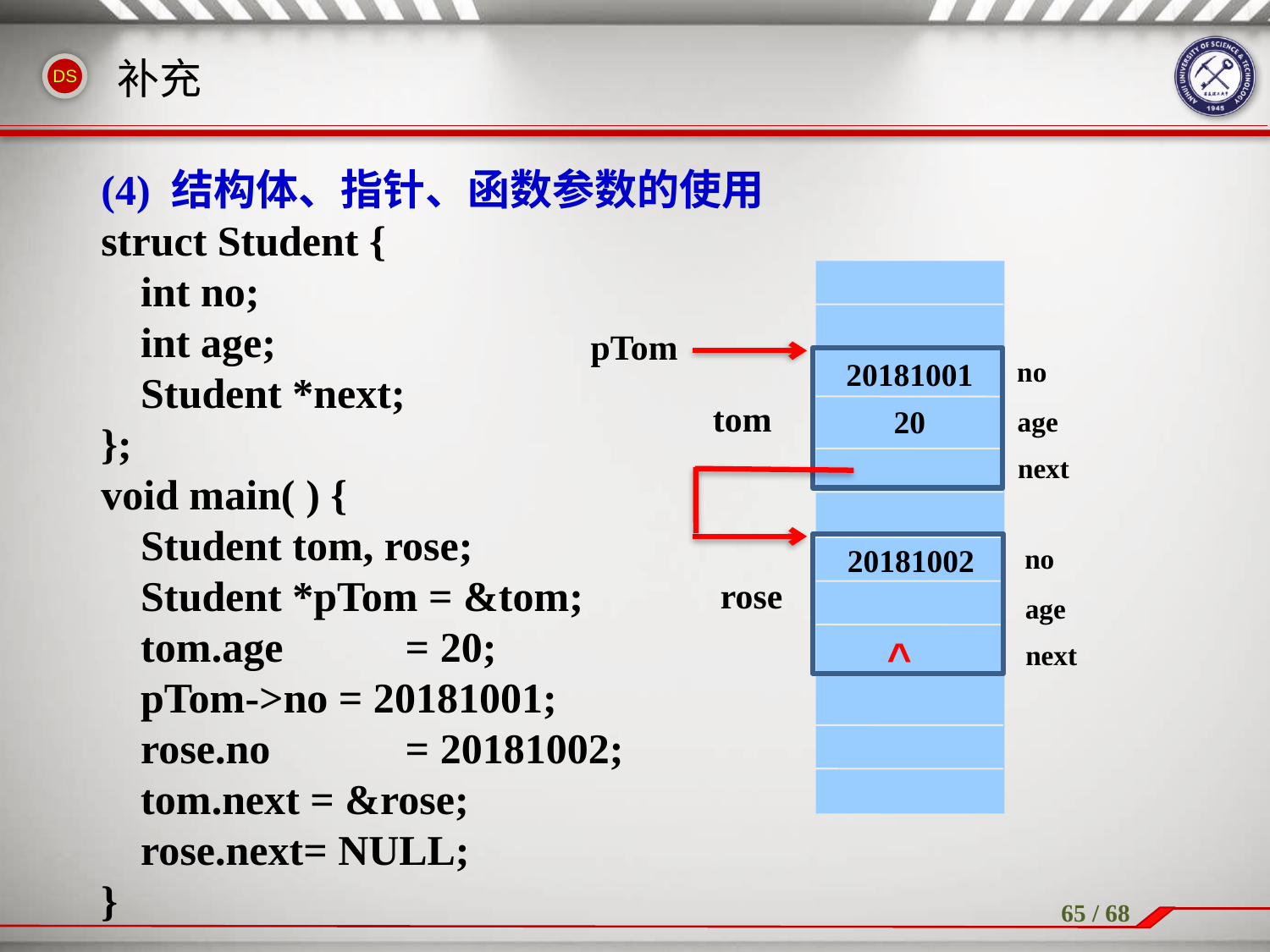

补充
(4) 结构体、指针、函数参数的使用
struct Student {
	int no;
	int age;
	Student *next;
};
void main( ) {
	Student tom, rose;
	Student *pTom = &tom;
	tom.age	 = 20;
	pTom->no = 20181001;
	rose.no	 = 20181002;
	tom.next = &rose;
	rose.next= NULL;
}

pTom
no
age
next

20181001
tom
20

no
age
next
rose
20181002
^